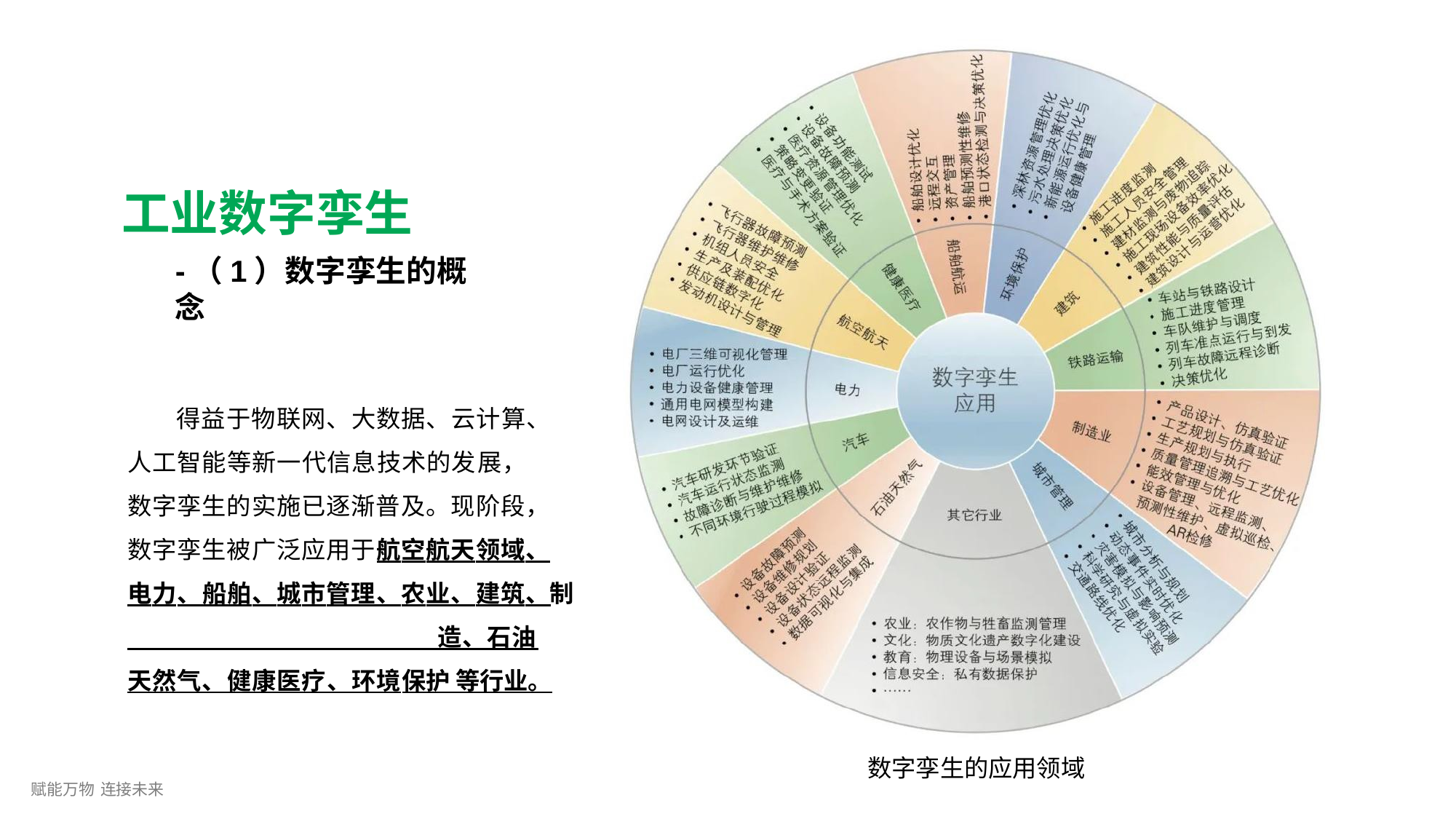

# 工业数字孪生
-（1）数字孪生的概念
得益于物联网、大数据、云计算、
人工智能等新一代信息技术的发展，  数字孪生的实施已逐渐普及。现阶段， 数字孪生被广泛应用于航空航天领域、 电力、船舶、城市管理、农业、建筑、制                                                   造、石油天然气、健康医疗、环境保护 等行业。

数字孪生的应用领域
赋能万物 连接未来